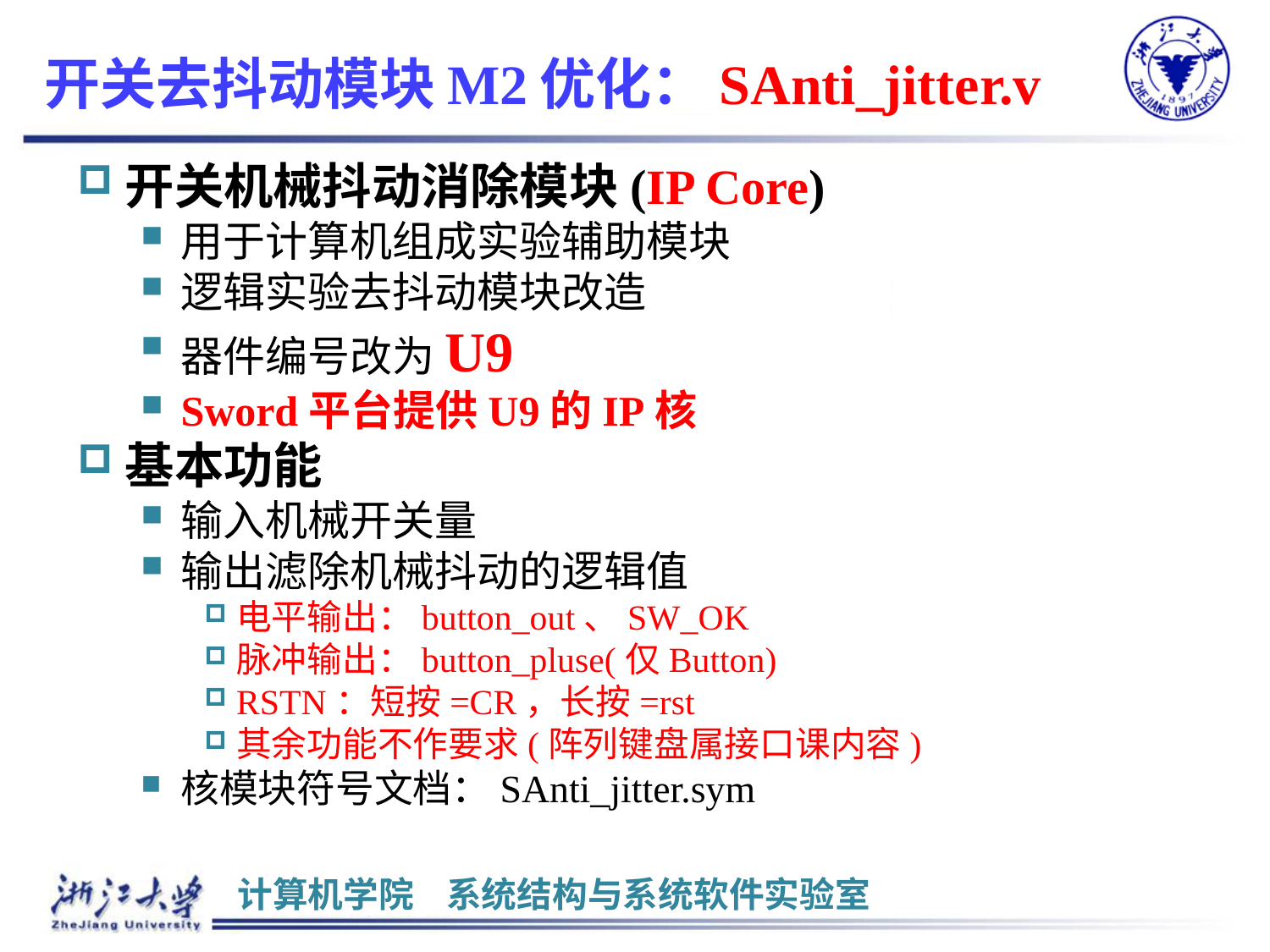

# 开关去抖动模块M2优化：SAnti_jitter.v
开关机械抖动消除模块(IP Core)
用于计算机组成实验辅助模块
逻辑实验去抖动模块改造
器件编号改为U9
Sword平台提供U9的IP核
基本功能
输入机械开关量
输出滤除机械抖动的逻辑值
电平输出：button_out、SW_OK
脉冲输出：button_pluse(仅Button)
RSTN：短按=CR，长按=rst
其余功能不作要求(阵列键盘属接口课内容)
核模块符号文档：SAnti_jitter.sym